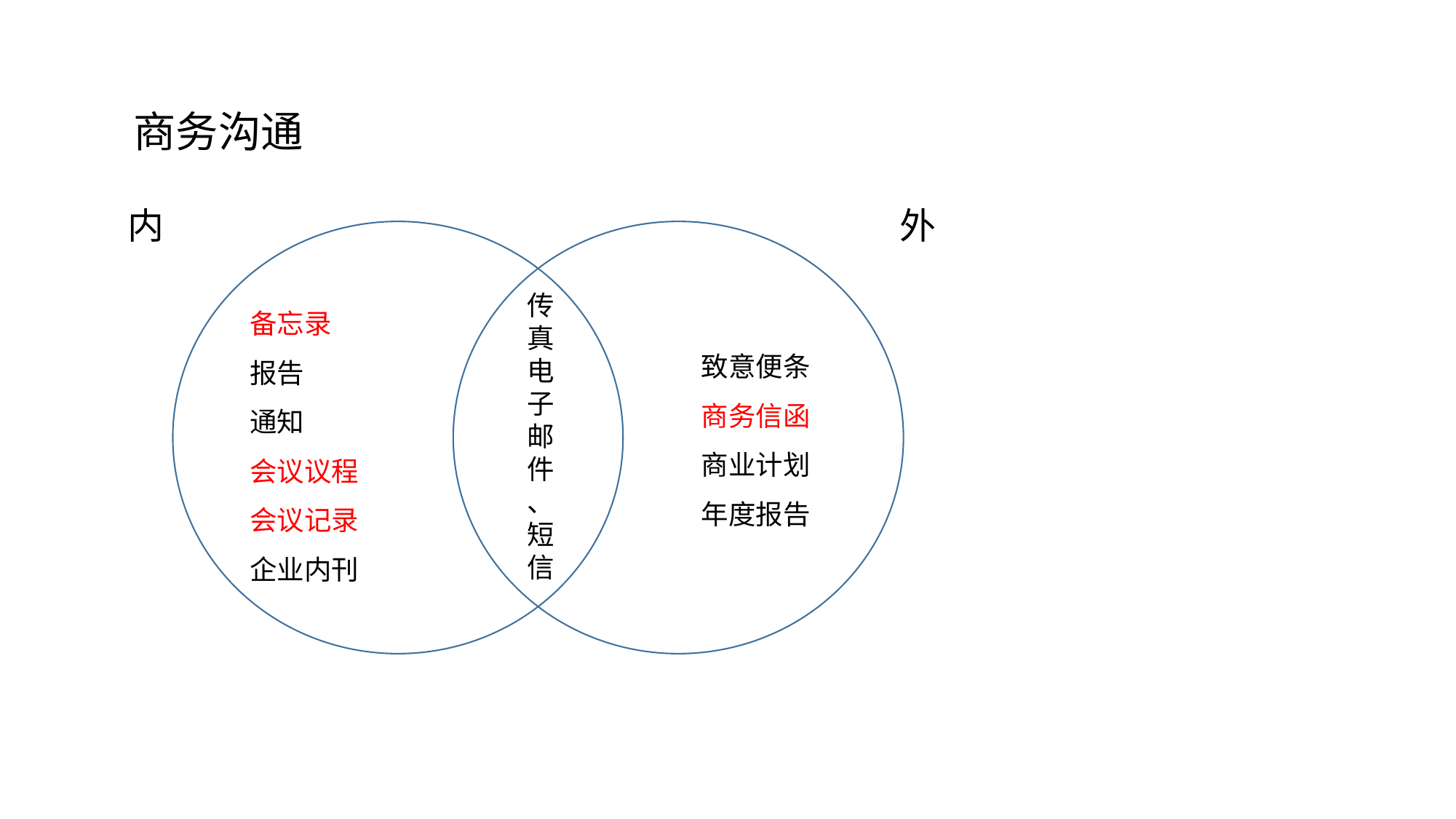

商务沟通
内
外
备忘录
报告
通知
会议议程
会议记录
企业内刊

传真电子邮件、短信
致意便条
商务信函
商业计划
年度报告